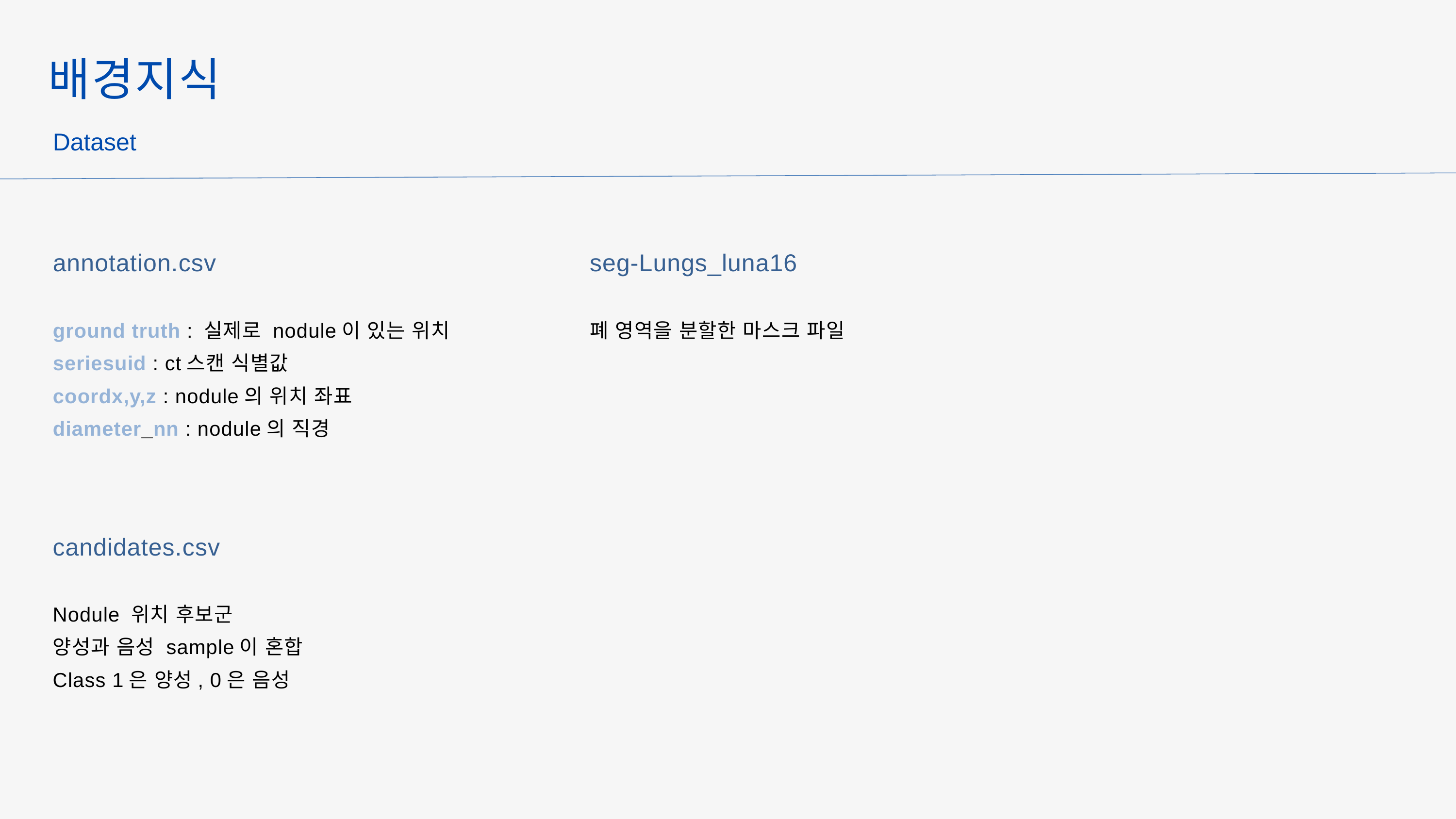

배경지식
Dataset

annotation.csv

ground truth : 실제로 nodule이 있는 위치
seriesuid : ct스캔 식별값
coordx,y,z : nodule의 위치 좌표
diameter_nn : nodule의 직경

seg-Lungs_luna16

폐 영역을 분할한 마스크 파일

candidates.csv

Nodule 위치 후보군
양성과 음성 sample이 혼합
Class 1은 양성, 0은 음성